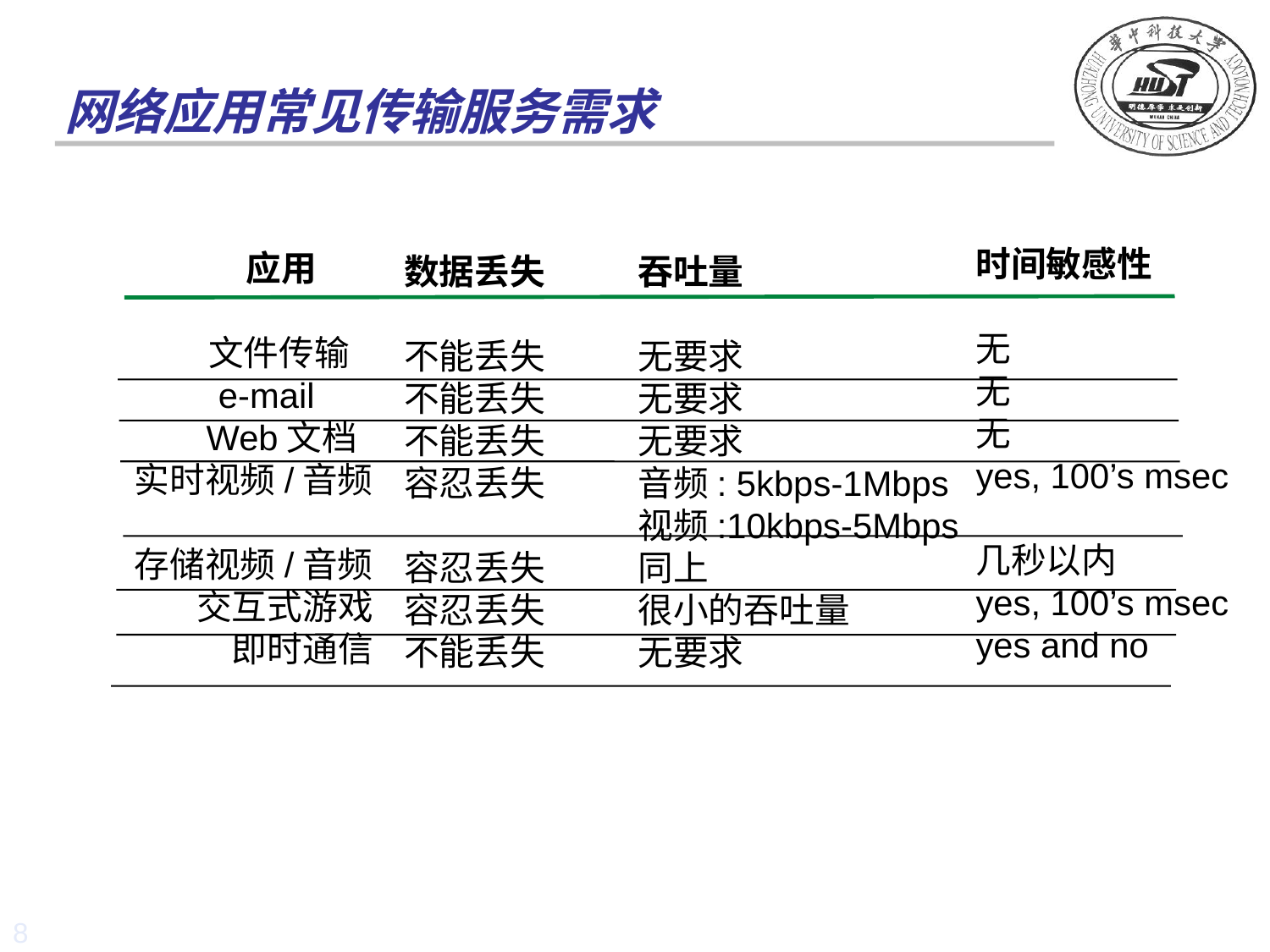

# 网络应用常见传输服务需求
时间敏感性

无
无
无
yes, 100’s msec

几秒以内
yes, 100’s msec
yes and no
应用

文件传输
e-mail
Web文档
实时视频/音频

存储视频/音频
交互式游戏
即时通信
吞吐量

无要求
无要求
无要求
音频: 5kbps-1Mbps
视频:10kbps-5Mbps
同上
很小的吞吐量
无要求
数据丢失

不能丢失
不能丢失
不能丢失
容忍丢失

容忍丢失
容忍丢失
不能丢失

8